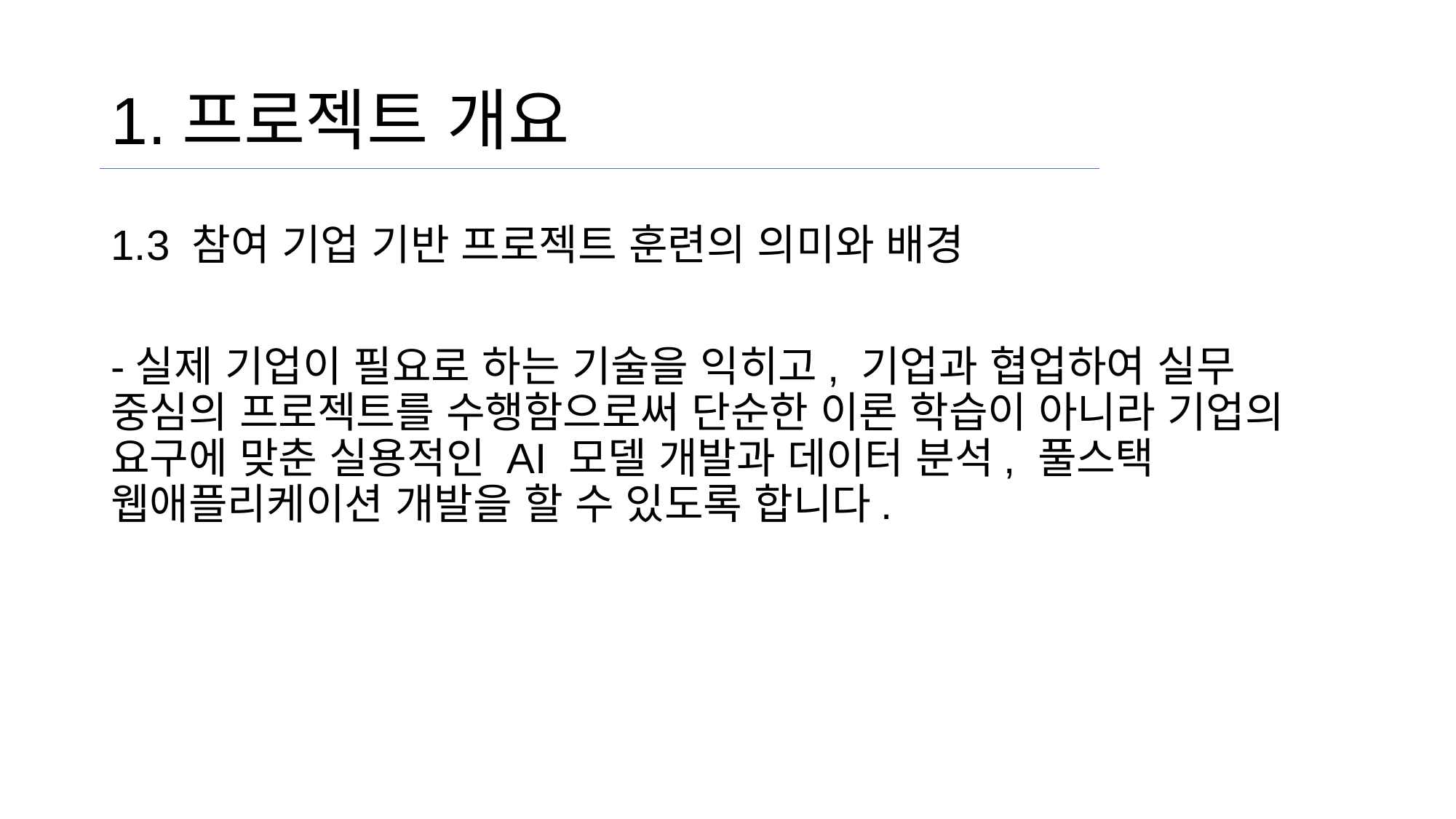

# 1.프로젝트 개요
1.3 참여 기업 기반 프로젝트 훈련의 의미와 배경

-실제 기업이 필요로 하는 기술을 익히고, 기업과 협업하여 실무 중심의 프로젝트를 수행함으로써 단순한 이론 학습이 아니라 기업의 요구에 맞춘 실용적인 AI 모델 개발과 데이터 분석, 풀스택 웹애플리케이션 개발을 할 수 있도록 합니다.